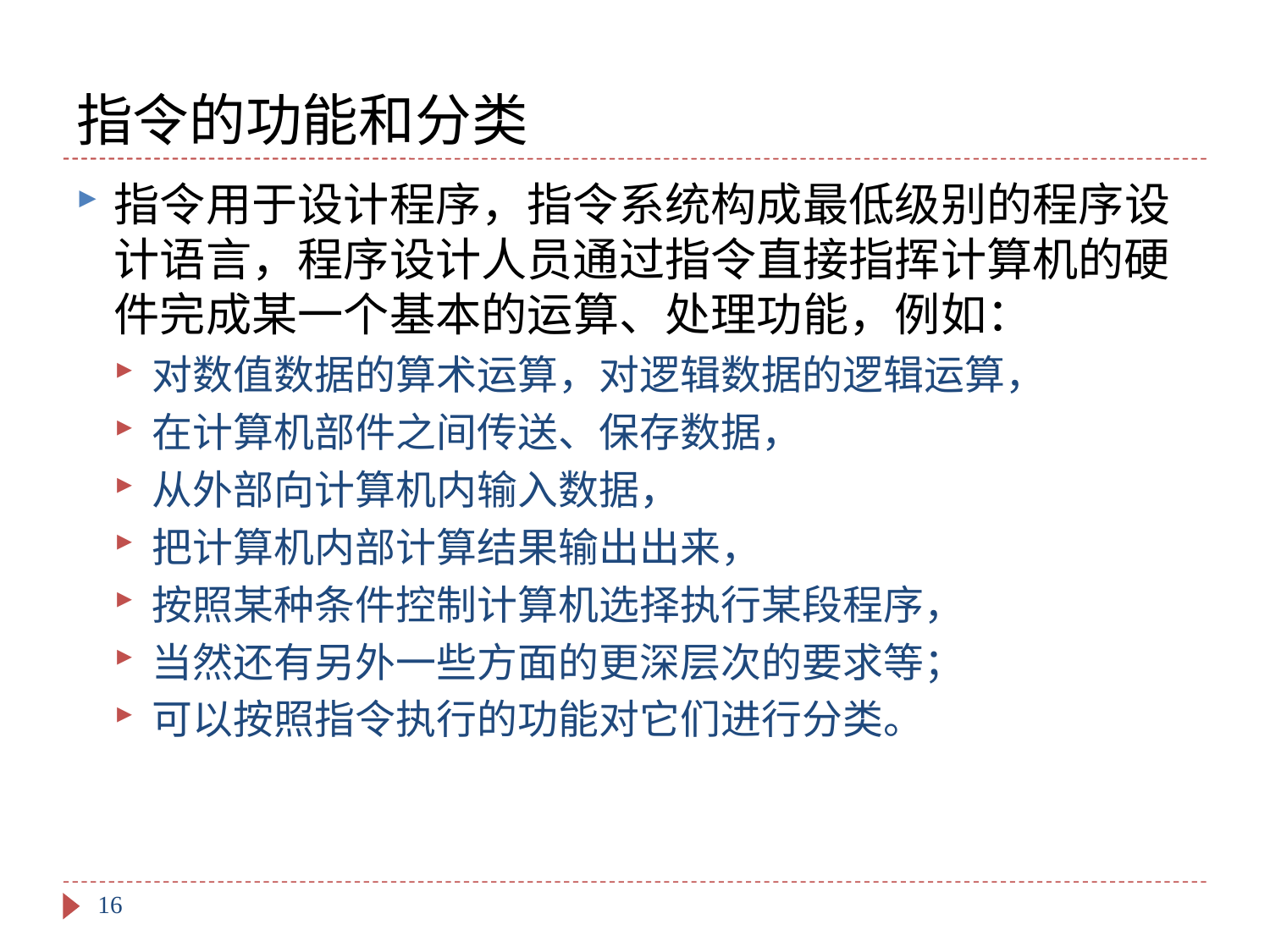

# 指令的功能和分类
指令用于设计程序，指令系统构成最低级别的程序设计语言，程序设计人员通过指令直接指挥计算机的硬件完成某一个基本的运算、处理功能，例如：
对数值数据的算术运算，对逻辑数据的逻辑运算，
在计算机部件之间传送、保存数据，
从外部向计算机内输入数据，
把计算机内部计算结果输出出来，
按照某种条件控制计算机选择执行某段程序，
当然还有另外一些方面的更深层次的要求等；
可以按照指令执行的功能对它们进行分类。

16